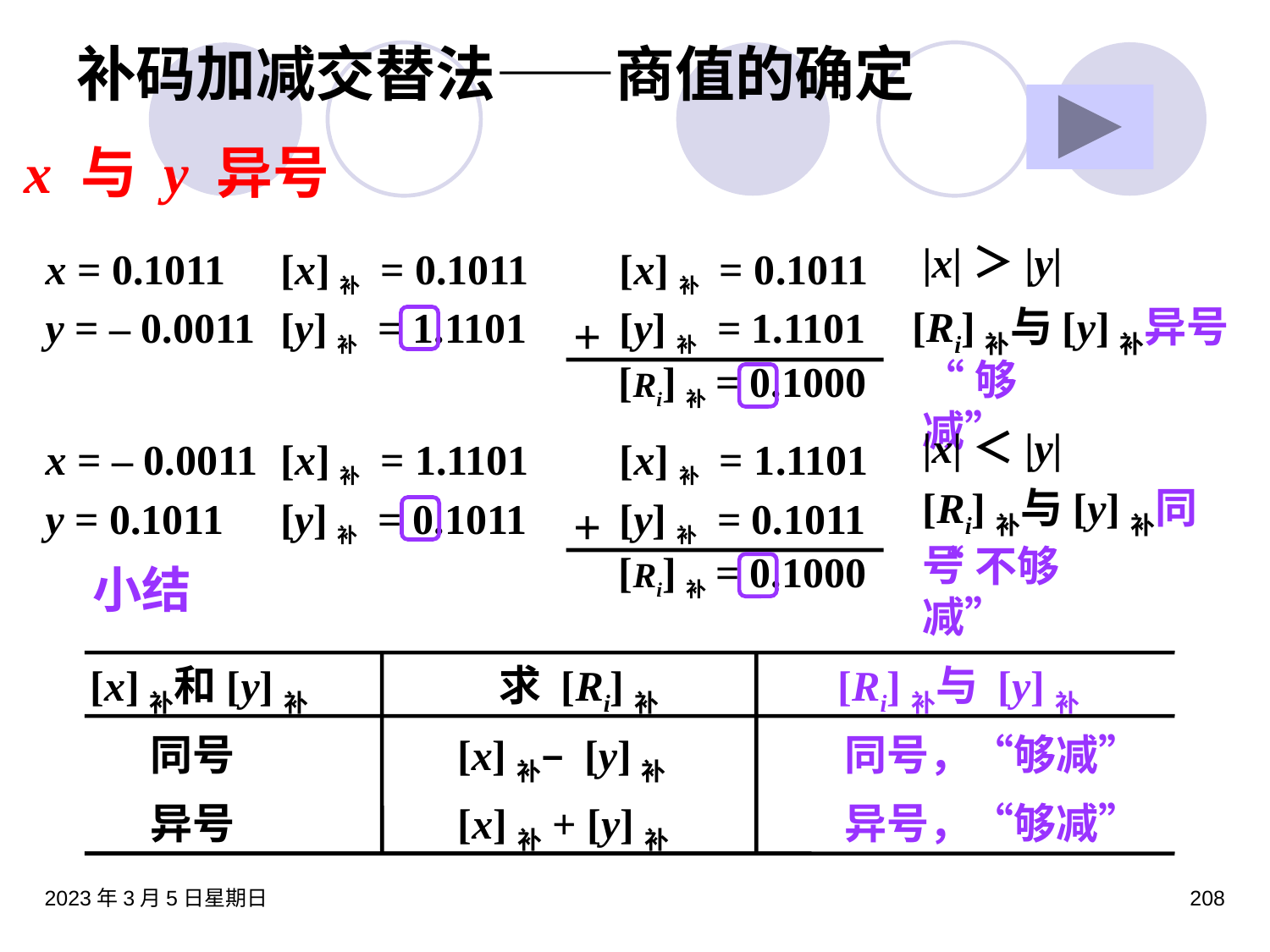

# 补码加减交替法——商值的确定

x 与 y 异号
|x|＞|y|
x = 0.1011
y = – 0.0011
  [x]补 = 0.1011
  [y]补 = 1.1101
[x]补 = 0.1011
[Ri]补与[y]补异号
[y]补 = 1.1101
+

“够减”
[Ri]补= 0.1000

|x|＜|y|
x = – 0.0011
y = 0.1011
  [x]补 = 1.1101
  [y]补 = 0.1011
[x]补 = 1.1101
[Ri]补与[y]补同号
[y]补 = 0.1011
+

“不够减”
[Ri]补= 0.1000

小结

[x]补和[y]补

求 [Ri]补

[Ri]补与 [y]补

同号
[x]补– [y]补
同号，“够减”
异号
[x]补+ [y]补
异号，“够减”

2023年3月5日星期日
208